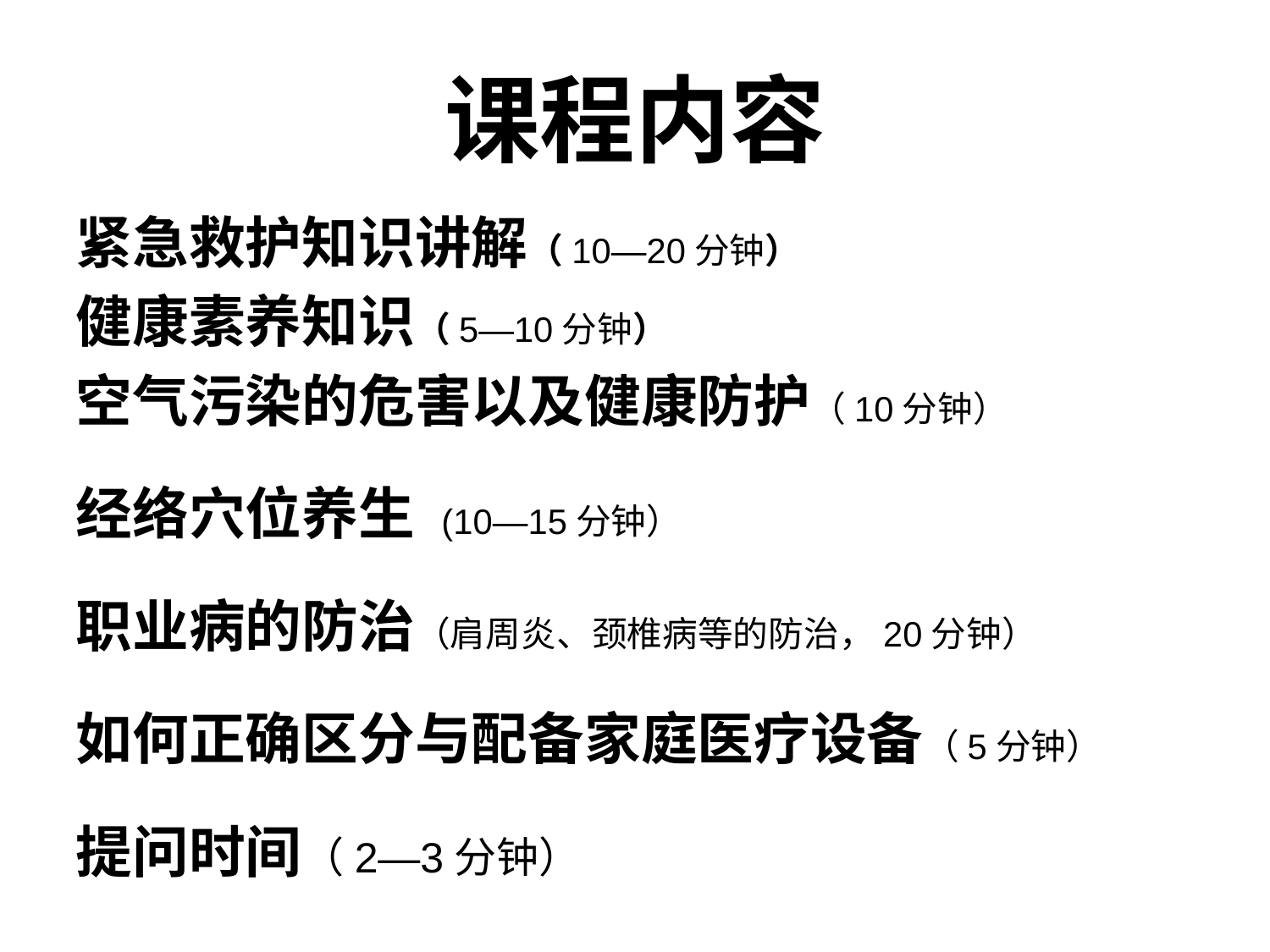

课程内容
紧急救护知识讲解（10—20分钟）
健康素养知识（5—10分钟）
空气污染的危害以及健康防护（10分钟）
经络穴位养生 (10—15分钟）
职业病的防治（肩周炎、颈椎病等的防治，20分钟）
如何正确区分与配备家庭医疗设备（5分钟）
提问时间（2—3分钟）